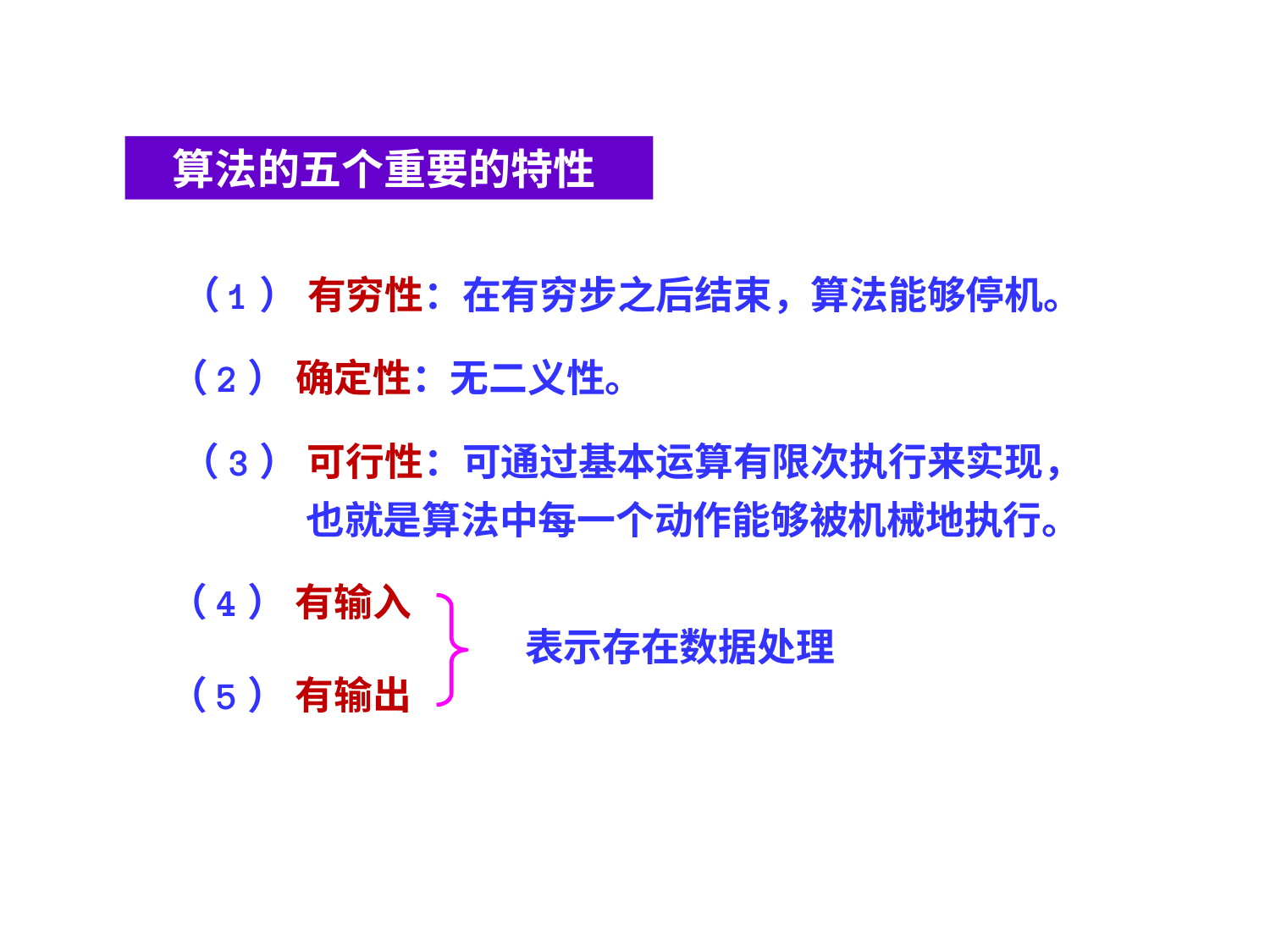

算法的五个重要的特性
（1） 有穷性：在有穷步之后结束，算法能够停机。
（2） 确定性：无二义性。
（3） 可行性：可通过基本运算有限次执行来实现，
             也就是算法中每一个动作能够被机械地执行。

（4） 有输入

表示存在数据处理
（5） 有输出